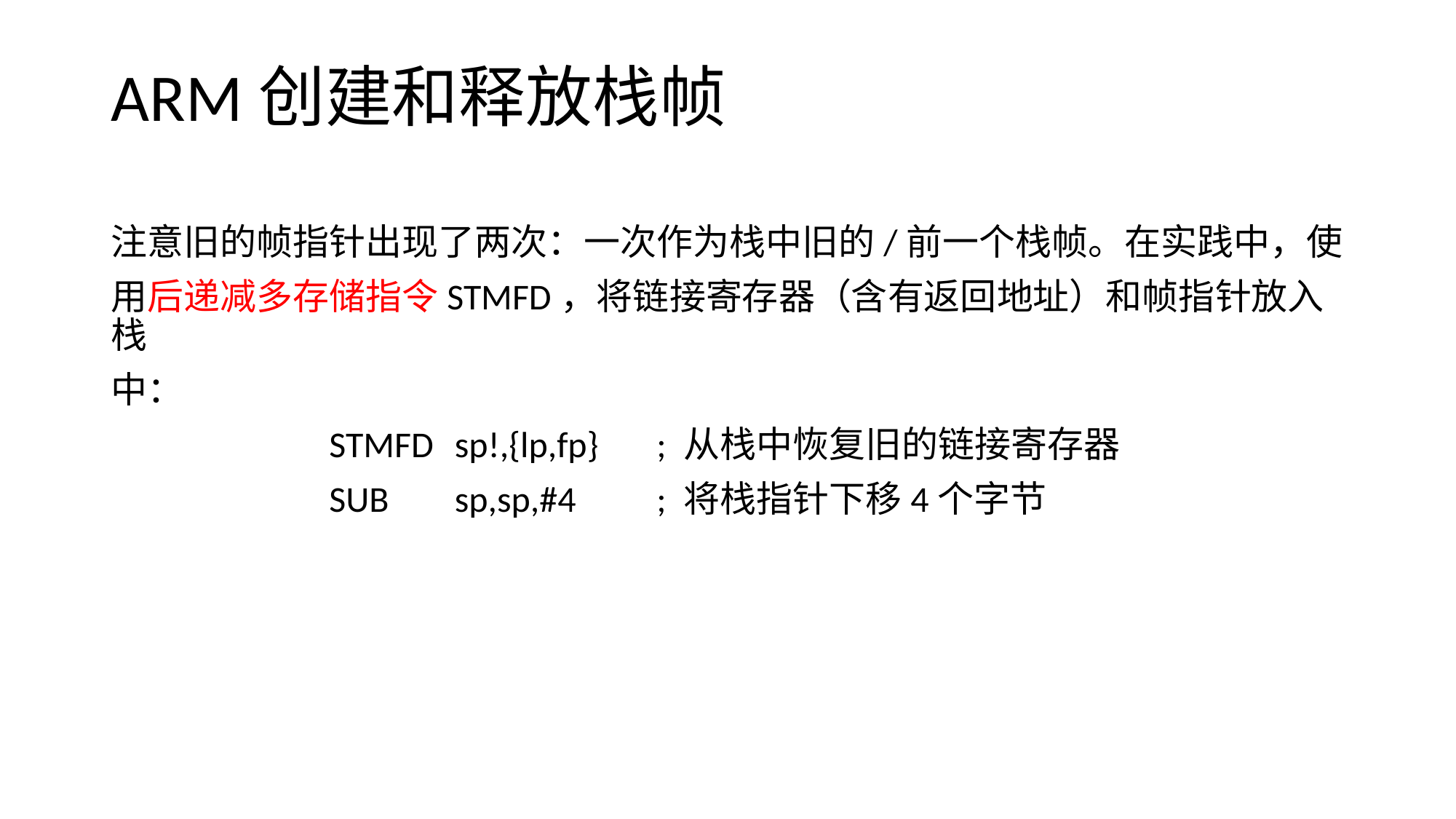

# ARM创建和释放栈帧
注意旧的帧指针出现了两次：一次作为栈中旧的/前一个栈帧。在实践中，使
用后递减多存储指令STMFD，将链接寄存器（含有返回地址）和帧指针放入栈
中：
		STMFD	  sp!,{lp,fp}	; 从栈中恢复旧的链接寄存器
		SUB	  sp,sp,#4	; 将栈指针下移4个字节